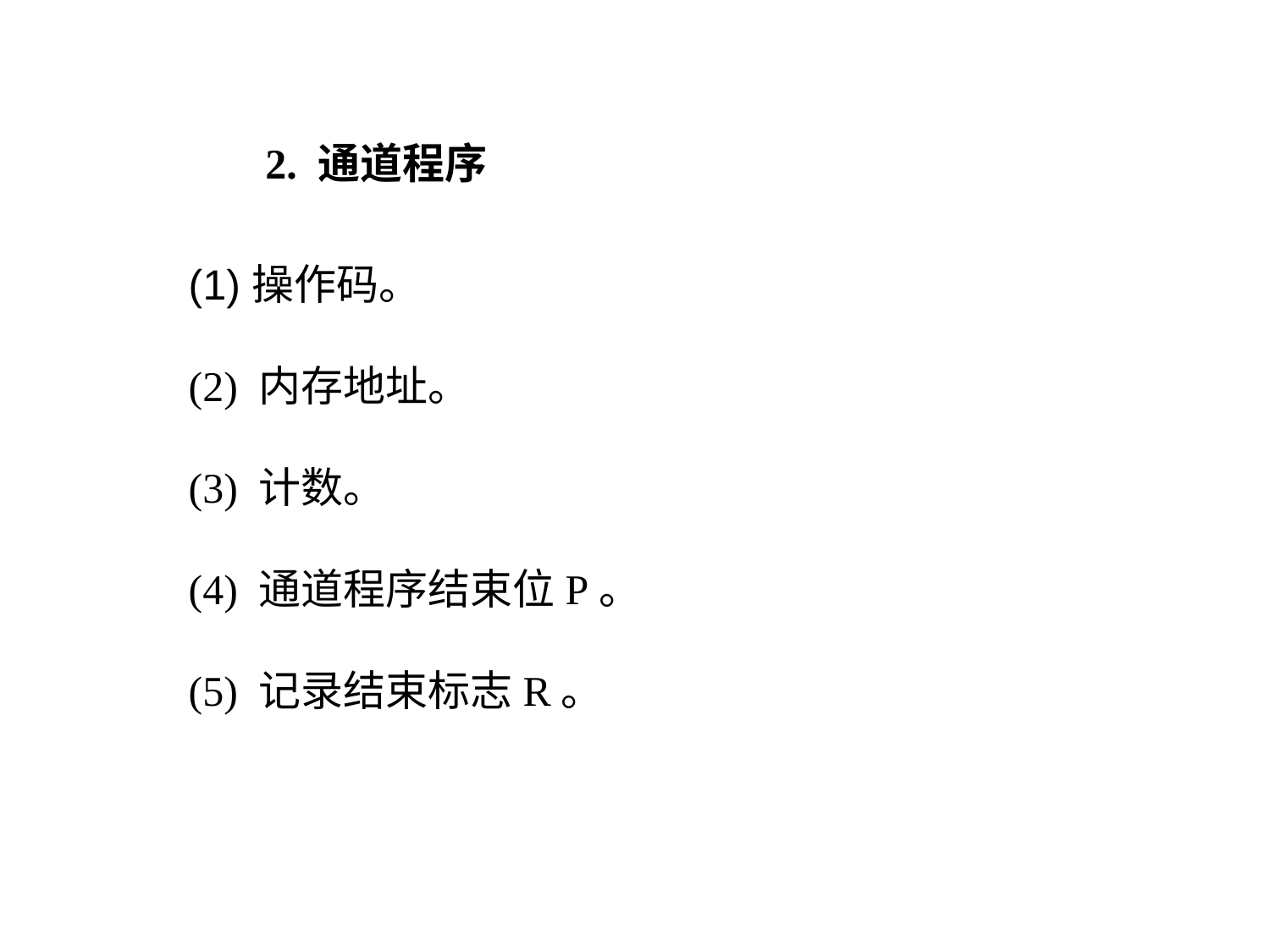

2. 通道程序
操作码。
(2) 内存地址。
(3) 计数。
(4) 通道程序结束位P。
(5) 记录结束标志R。